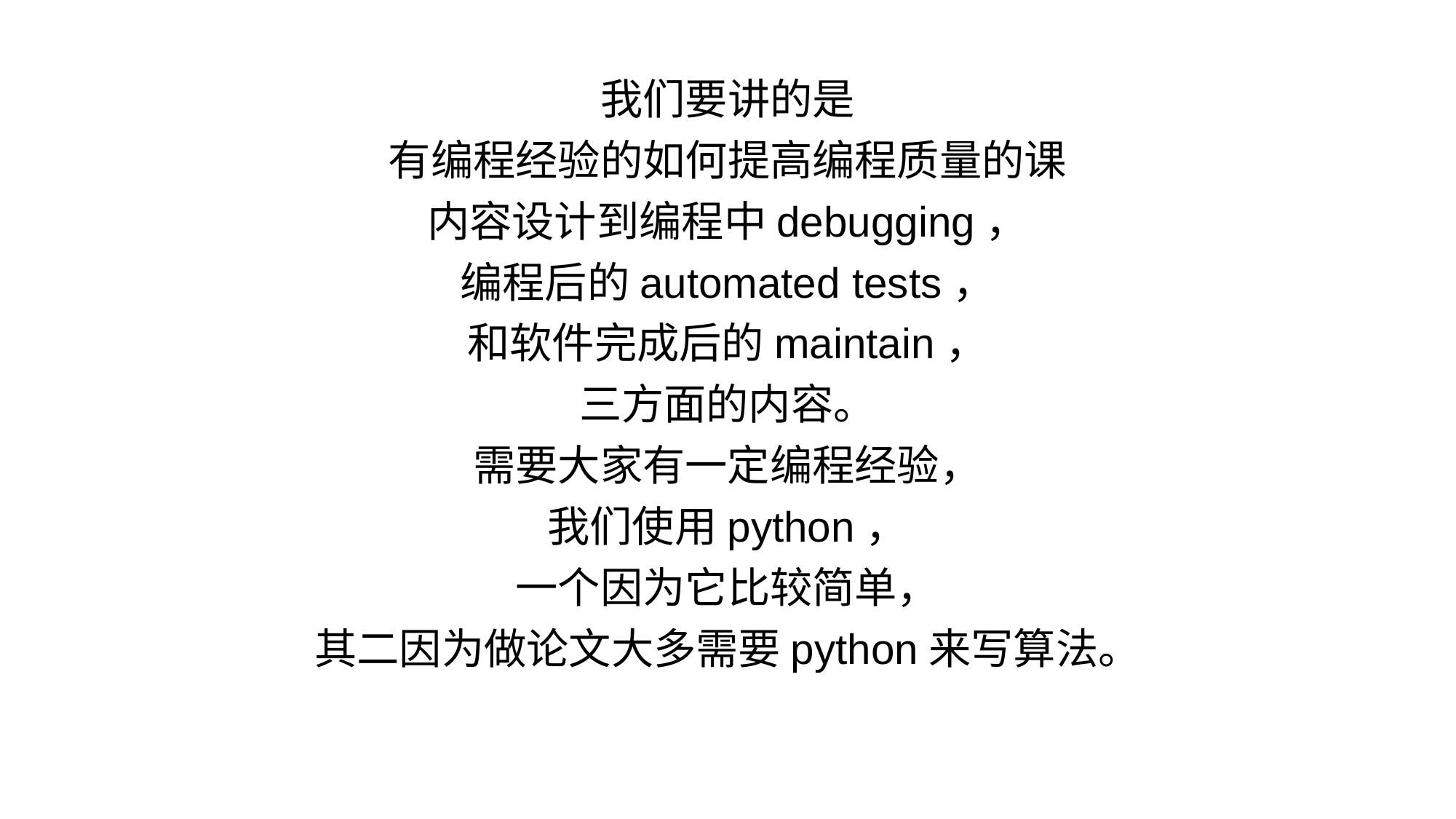

我们要讲的是
有编程经验的如何提高编程质量的课
内容设计到编程中debugging，
编程后的automated tests，
和软件完成后的maintain，
三方面的内容。
需要大家有一定编程经验，
我们使用python，
一个因为它比较简单，
其二因为做论文大多需要python来写算法。